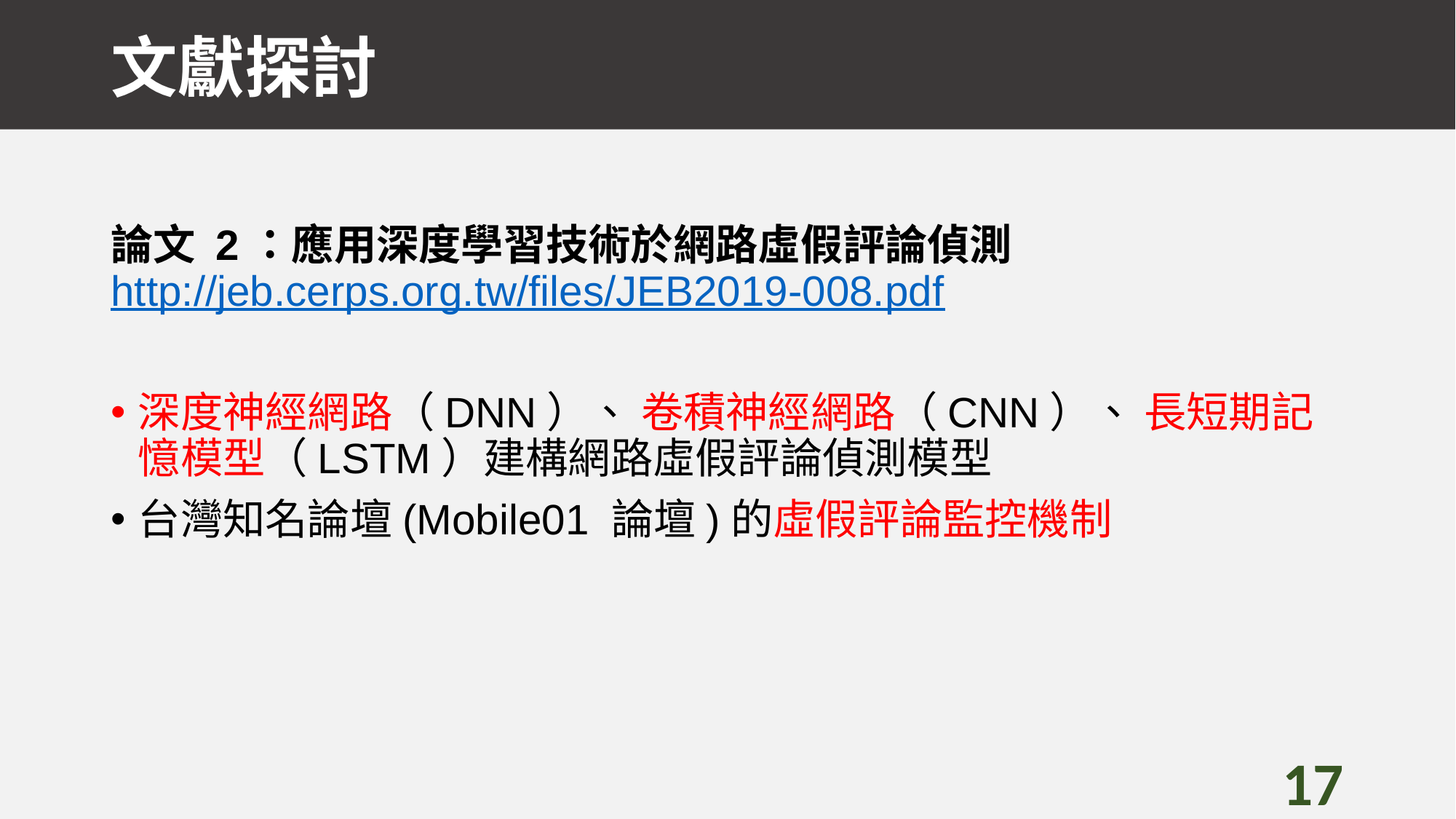

文獻探討
論文 2：應用深度學習技術於網路虛假評論偵測 http://jeb.cerps.org.tw/files/JEB2019-008.pdf

深度神經網路（DNN）、 卷積神經網路（CNN）、 長短期記憶模型（LSTM）建構網路虛假評論偵測模型
台灣知名論壇(Mobile01 論壇)的虛假評論監控機制
17